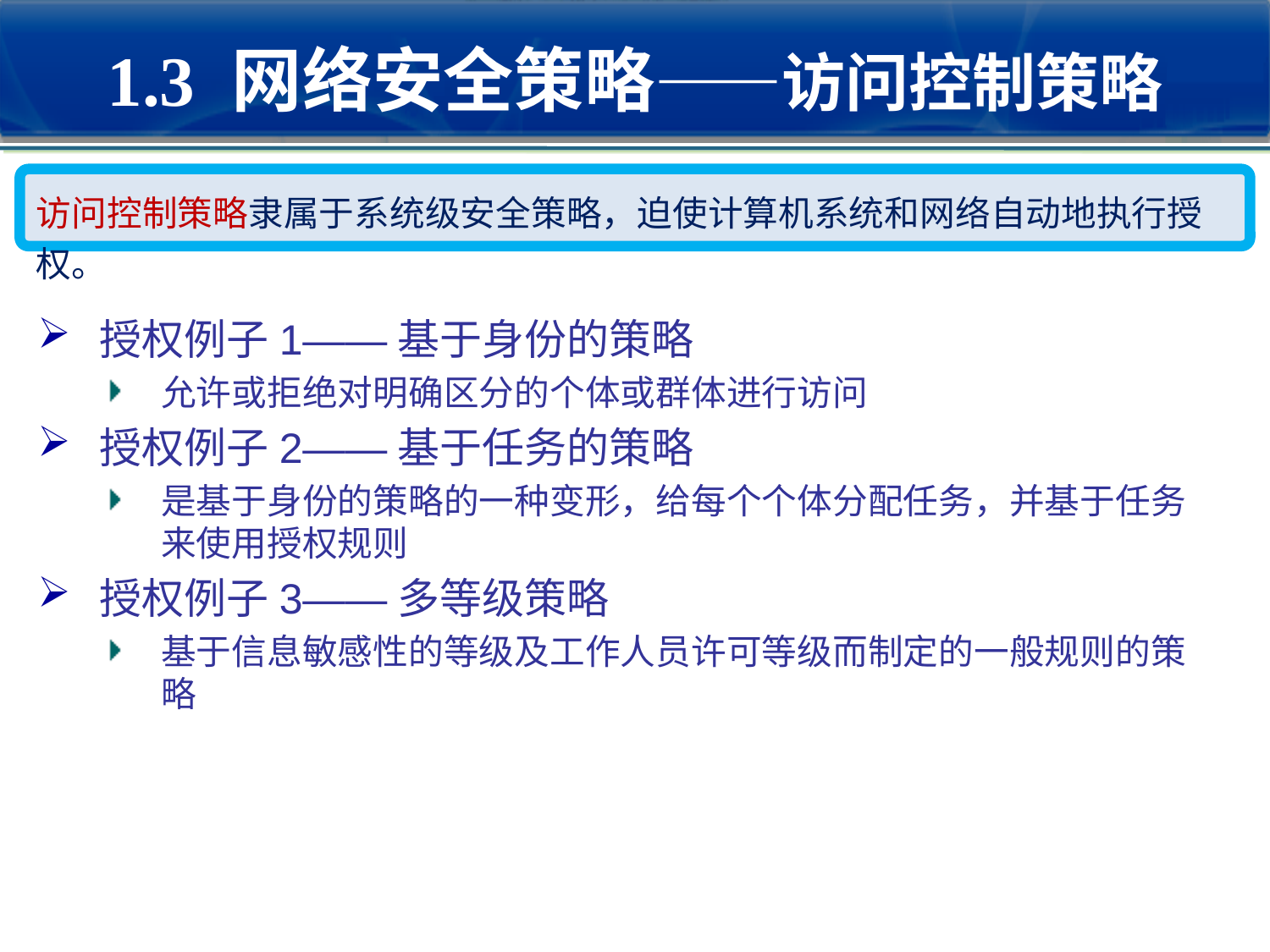

1.3 网络安全策略——访问控制策略

访问控制策略隶属于系统级安全策略，迫使计算机系统和网络自动地执行授权。
授权例子1——基于身份的策略
允许或拒绝对明确区分的个体或群体进行访问
授权例子2——基于任务的策略
是基于身份的策略的一种变形，给每个个体分配任务，并基于任务来使用授权规则
授权例子3——多等级策略
基于信息敏感性的等级及工作人员许可等级而制定的一般规则的策略